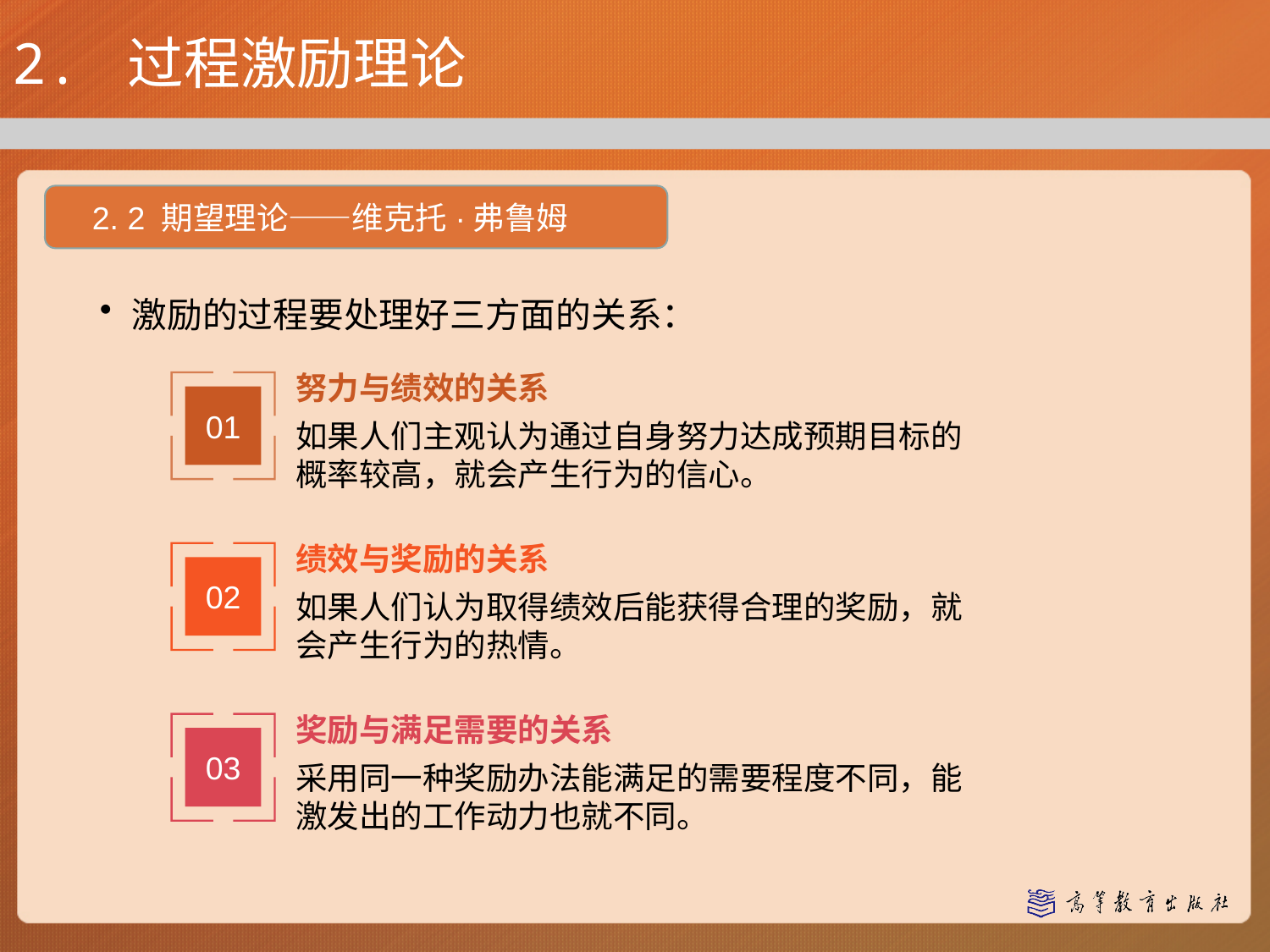

2. 过程激励理论
2. 2 期望理论——维克托·弗鲁姆
激励的过程要处理好三方面的关系：
努力与绩效的关系

01
如果人们主观认为通过自身努力达成预期目标的概率较高，就会产生行为的信心。
绩效与奖励的关系

02
如果人们认为取得绩效后能获得合理的奖励，就会产生行为的热情。
奖励与满足需要的关系

03
采用同一种奖励办法能满足的需要程度不同，能激发出的工作动力也就不同。